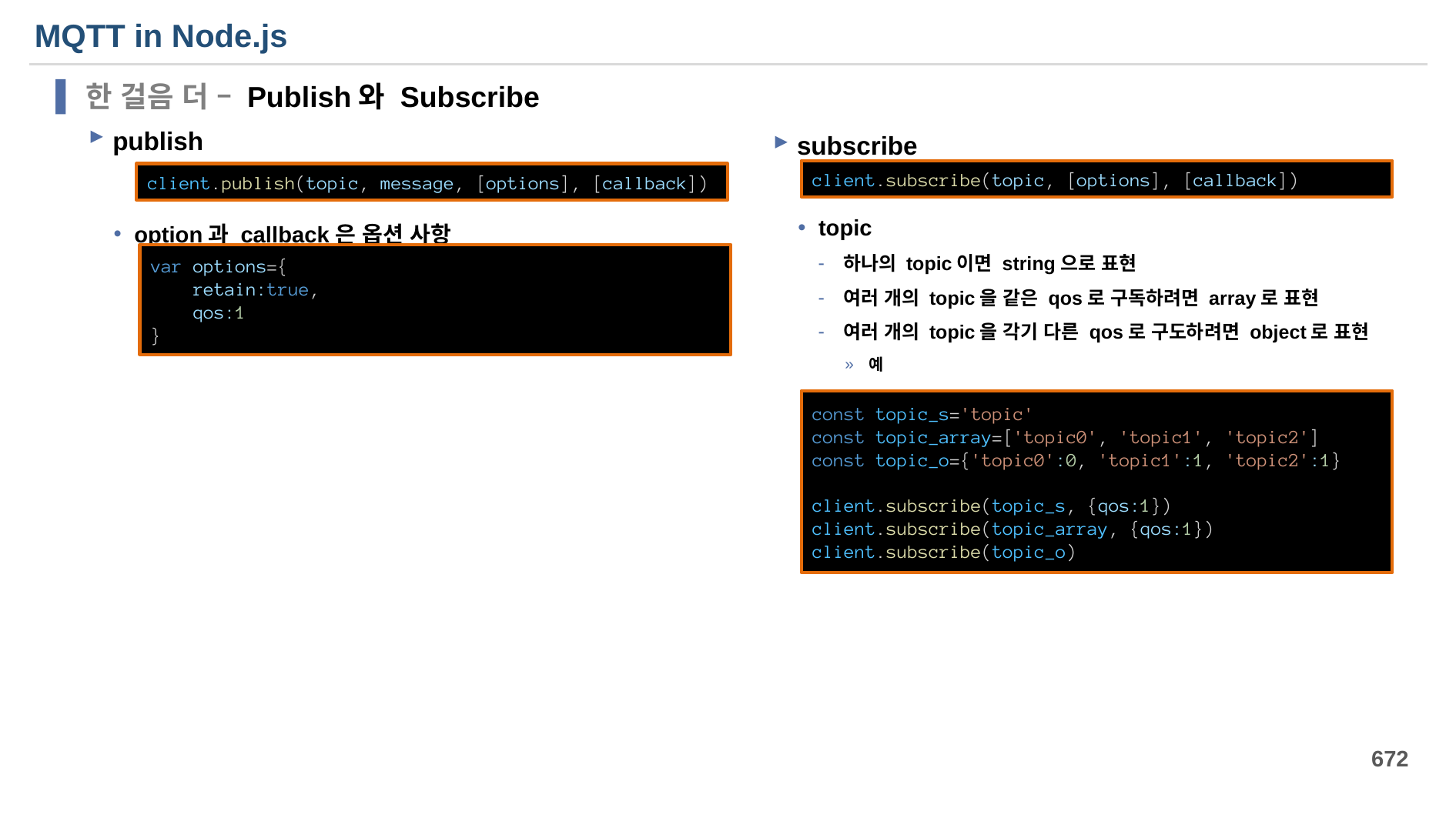

# MQTT in Node.js
한 걸음 더 – Publish와 Subscribe
publish

option과 callback은 옵션 사항

subscribe

topic
하나의 topic이면 string으로 표현
여러 개의 topic을 같은 qos로 구독하려면 array로 표현
여러 개의 topic을 각기 다른 qos로 구도하려면 object로 표현
예
client.subscribe(topic, [options], [callback])
client.publish(topic, message, [options], [callback])
var options={
    retain:true,
    qos:1
}
const topic_s='topic'
const topic_array=['topic0', 'topic1', 'topic2']
const topic_o={'topic0':0, 'topic1':1, 'topic2':1}

client.subscribe(topic_s, {qos:1})
client.subscribe(topic_array, {qos:1})
client.subscribe(topic_o)
672